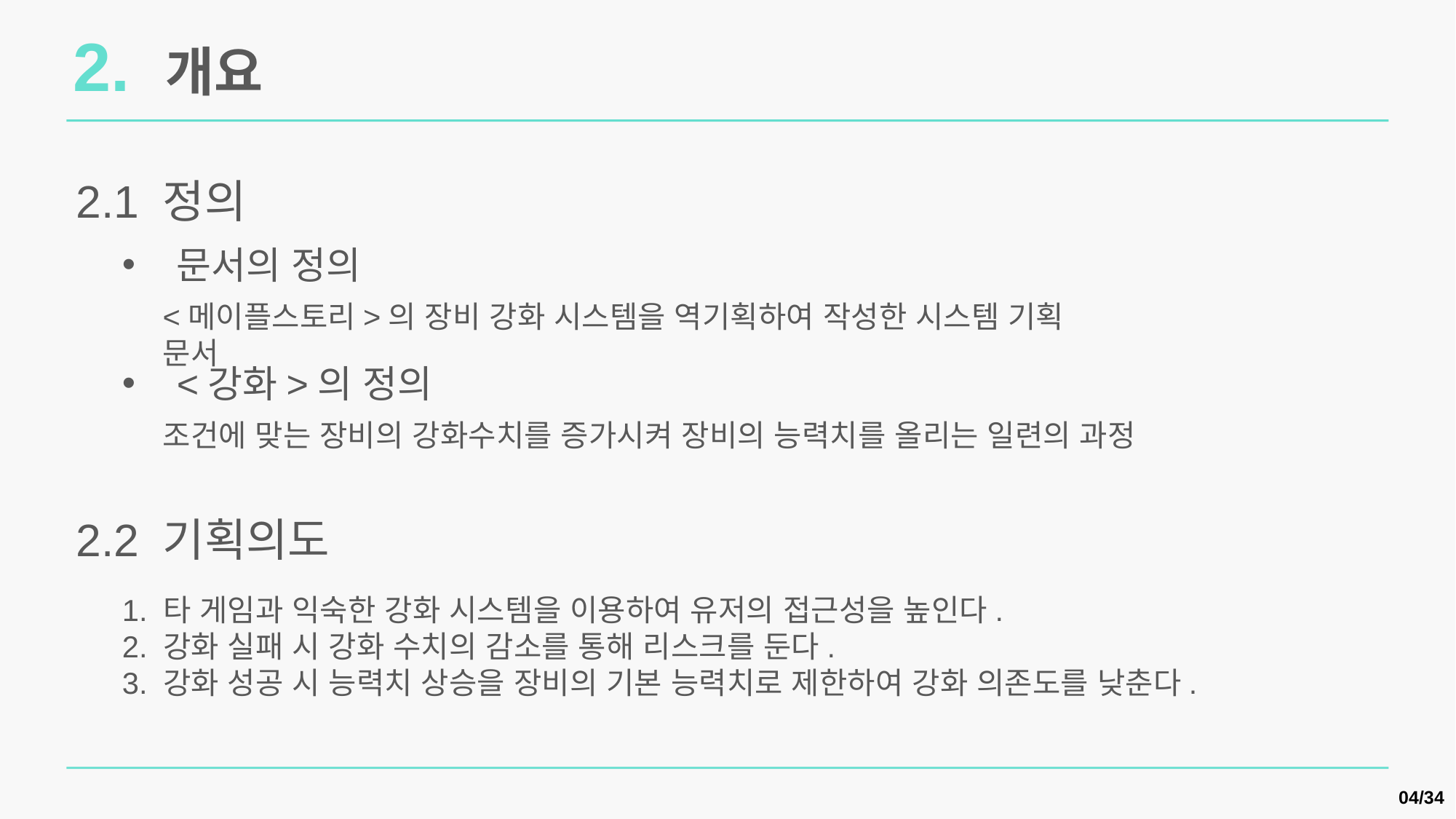

2. 개요

2.1 정의
문서의 정의
<메이플스토리>의 장비 강화 시스템을 역기획하여 작성한 시스템 기획 문서
<강화>의 정의
조건에 맞는 장비의 강화수치를 증가시켜 장비의 능력치를 올리는 일련의 과정
2.2 기획의도
타 게임과 익숙한 강화 시스템을 이용하여 유저의 접근성을 높인다.
강화 실패 시 강화 수치의 감소를 통해 리스크를 둔다.
강화 성공 시 능력치 상승을 장비의 기본 능력치로 제한하여 강화 의존도를 낮춘다.

04/34